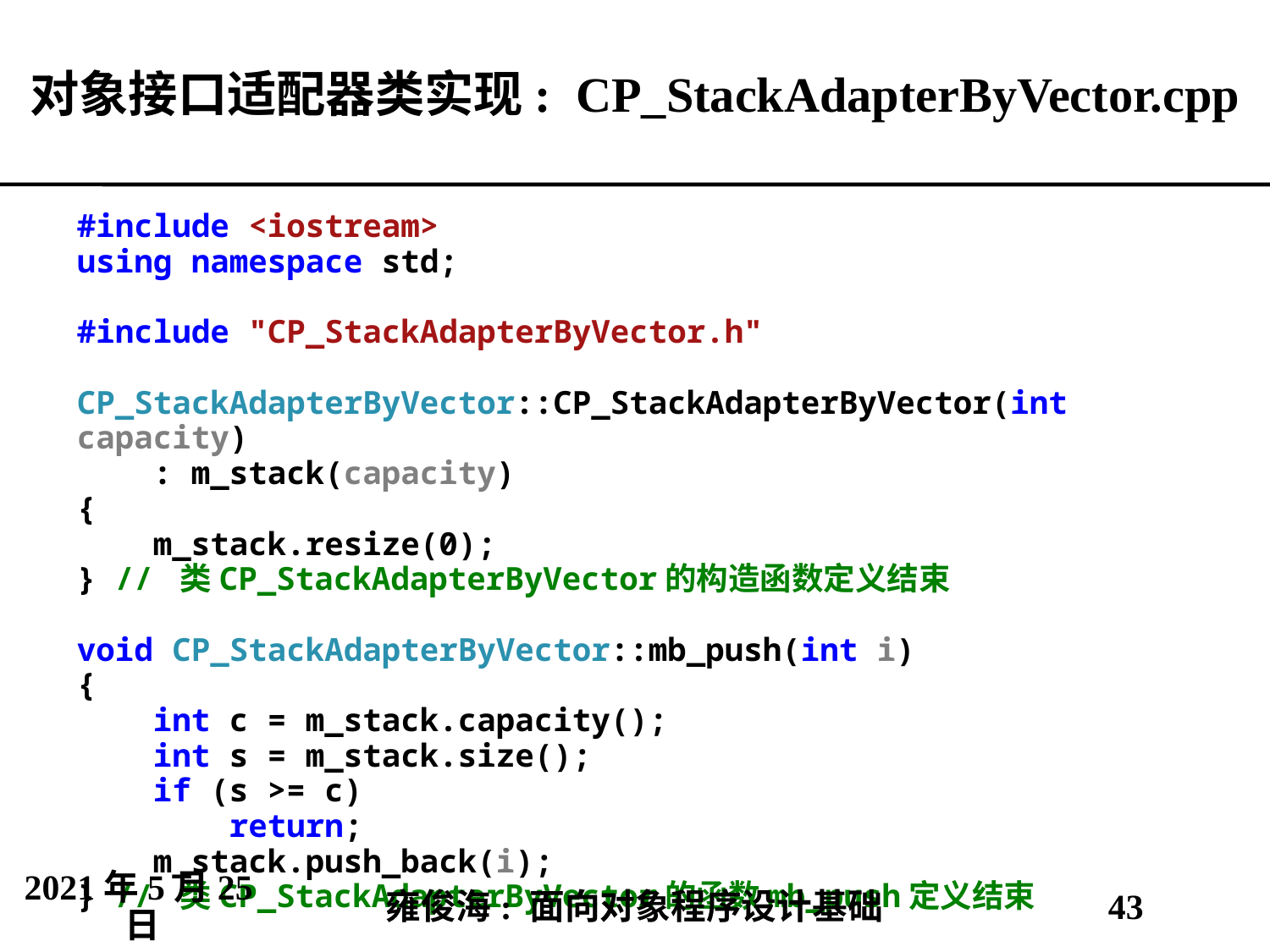

# 对象接口适配器类实现:  CP_StackAdapterByVector.cpp

#include <iostream>
using namespace std;

#include "CP_StackAdapterByVector.h"

CP_StackAdapterByVector::CP_StackAdapterByVector(int capacity)
    : m_stack(capacity)
{
    m_stack.resize(0);
} // 类CP_StackAdapterByVector的构造函数定义结束

void CP_StackAdapterByVector::mb_push(int i)
{
    int c = m_stack.capacity();
    int s = m_stack.size();
    if (s >= c)
        return;
    m_stack.push_back(i);
} // 类CP_StackAdapterByVector的函数mb_push定义结束
2021年5月25日
雍俊海: 面向对象程序设计基础
43